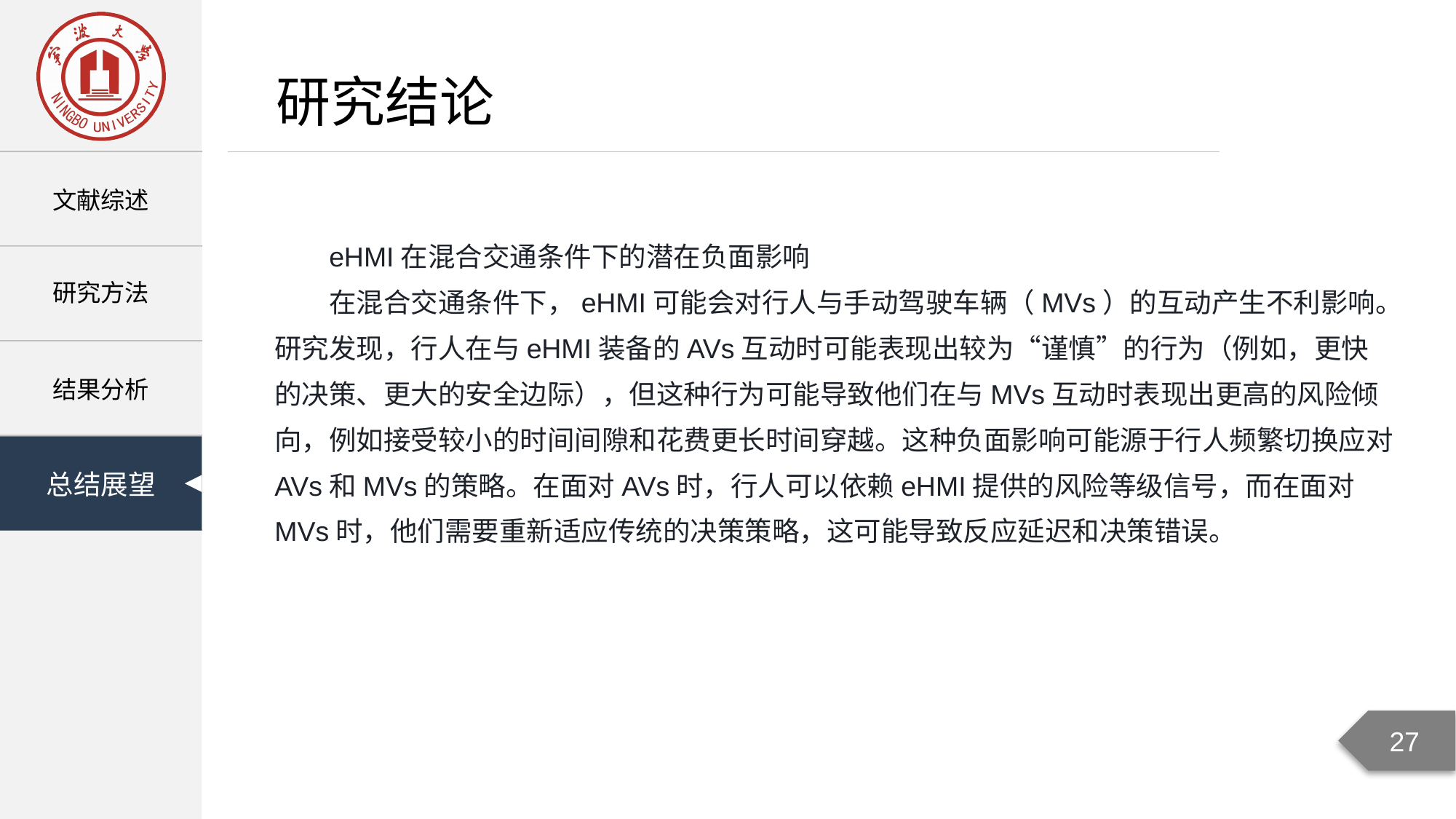

研究结论
eHMI在混合交通条件下的潜在负面影响
在混合交通条件下，eHMI可能会对行人与手动驾驶车辆（MVs）的互动产生不利影响。研究发现，行人在与eHMI装备的AVs互动时可能表现出较为“谨慎”的行为（例如，更快的决策、更大的安全边际），但这种行为可能导致他们在与MVs互动时表现出更高的风险倾向，例如接受较小的时间间隙和花费更长时间穿越。这种负面影响可能源于行人频繁切换应对AVs和MVs的策略。在面对AVs时，行人可以依赖eHMI提供的风险等级信号，而在面对MVs时，他们需要重新适应传统的决策策略，这可能导致反应延迟和决策错误。